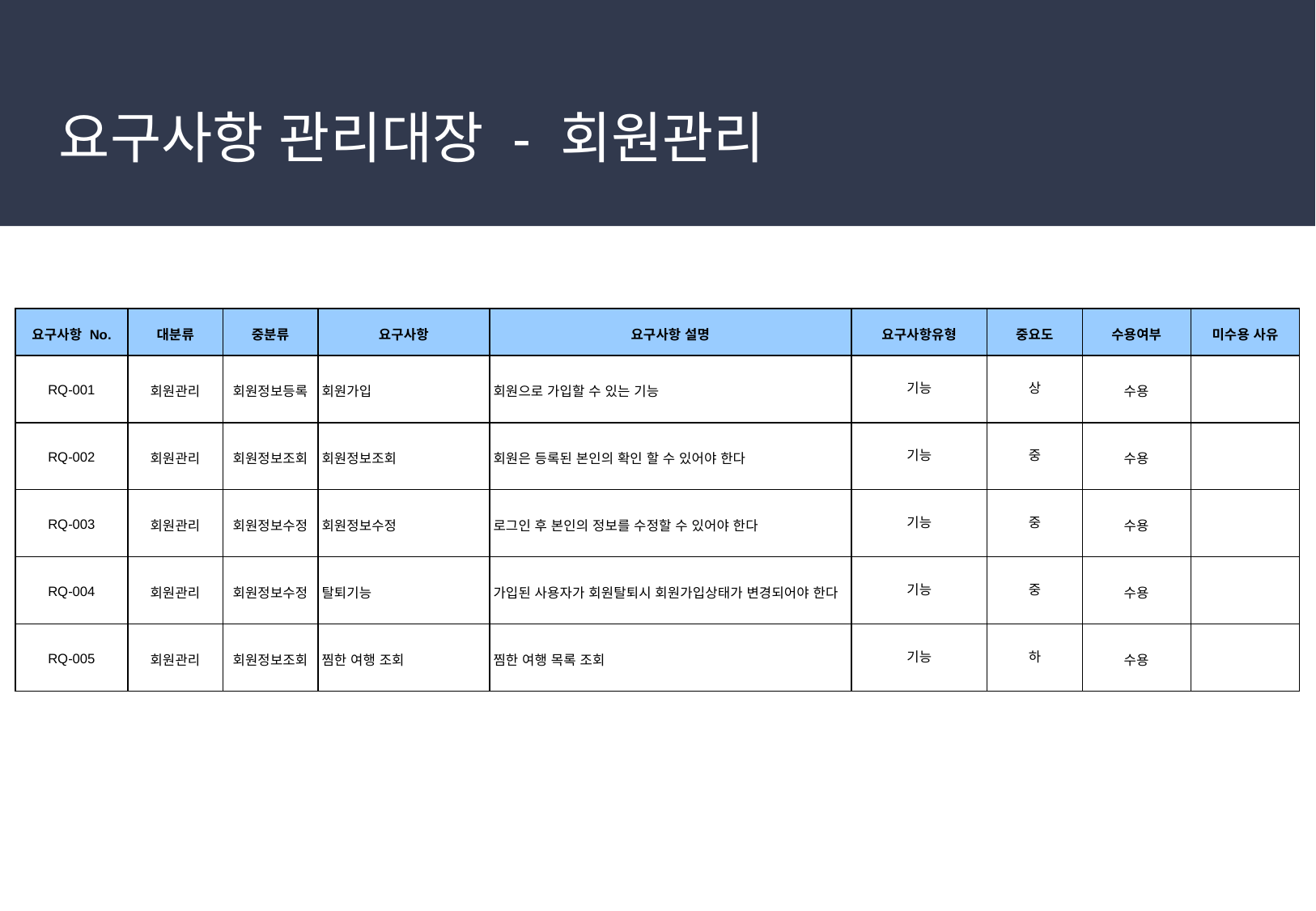

# 요구사항 관리대장 - 회원관리
| 요구사항 No. | 대분류 | 중분류 | 요구사항 | 요구사항 설명 | 요구사항유형 | 중요도 | 수용여부 | 미수용 사유 |
| --- | --- | --- | --- | --- | --- | --- | --- | --- |
| RQ-001 | 회원관리 | 회원정보등록 | 회원가입 | 회원으로 가입할 수 있는 기능 | 기능 | 상 | 수용 |  |
| RQ-002 | 회원관리 | 회원정보조회 | 회원정보조회 | 회원은 등록된 본인의 확인 할 수 있어야 한다 | 기능 | 중 | 수용 |  |
| RQ-003 | 회원관리 | 회원정보수정 | 회원정보수정 | 로그인 후 본인의 정보를 수정할 수 있어야 한다 | 기능 | 중 | 수용 |  |
| RQ-004 | 회원관리 | 회원정보수정 | 탈퇴기능 | 가입된 사용자가 회원탈퇴시 회원가입상태가 변경되어야 한다 | 기능 | 중 | 수용 |  |
| RQ-005 | 회원관리 | 회원정보조회 | 찜한 여행 조회 | 찜한 여행 목록 조회 | 기능 | 하 | 수용 |  |